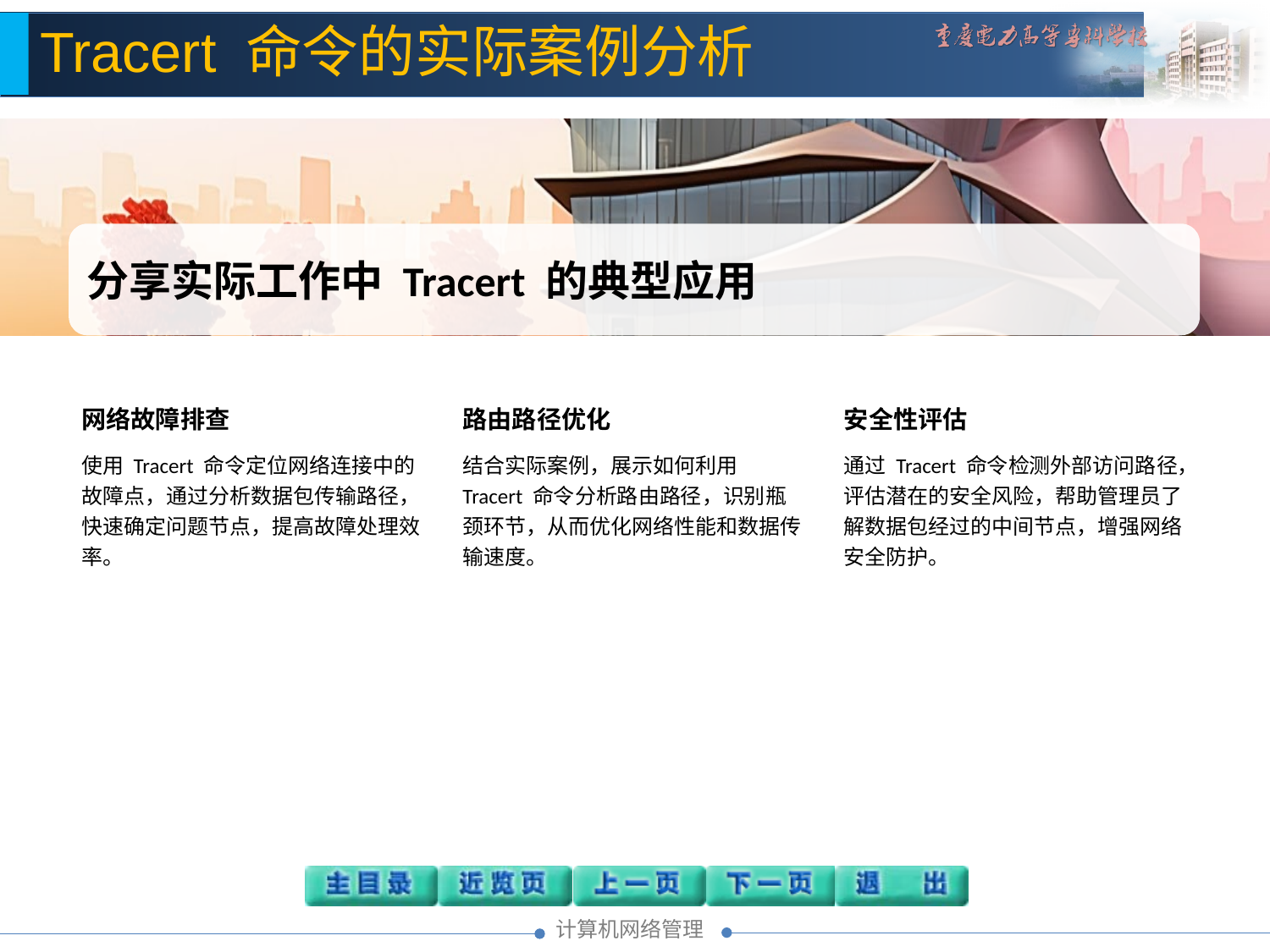

Tracert 命令的实际案例分析

分享实际工作中 Tracert 的典型应用
网络故障排查
使用 Tracert 命令定位网络连接中的故障点，通过分析数据包传输路径，快速确定问题节点，提高故障处理效率。
路由路径优化
结合实际案例，展示如何利用 Tracert 命令分析路由路径，识别瓶颈环节，从而优化网络性能和数据传输速度。
安全性评估
通过 Tracert 命令检测外部访问路径，评估潜在的安全风险，帮助管理员了解数据包经过的中间节点，增强网络安全防护。